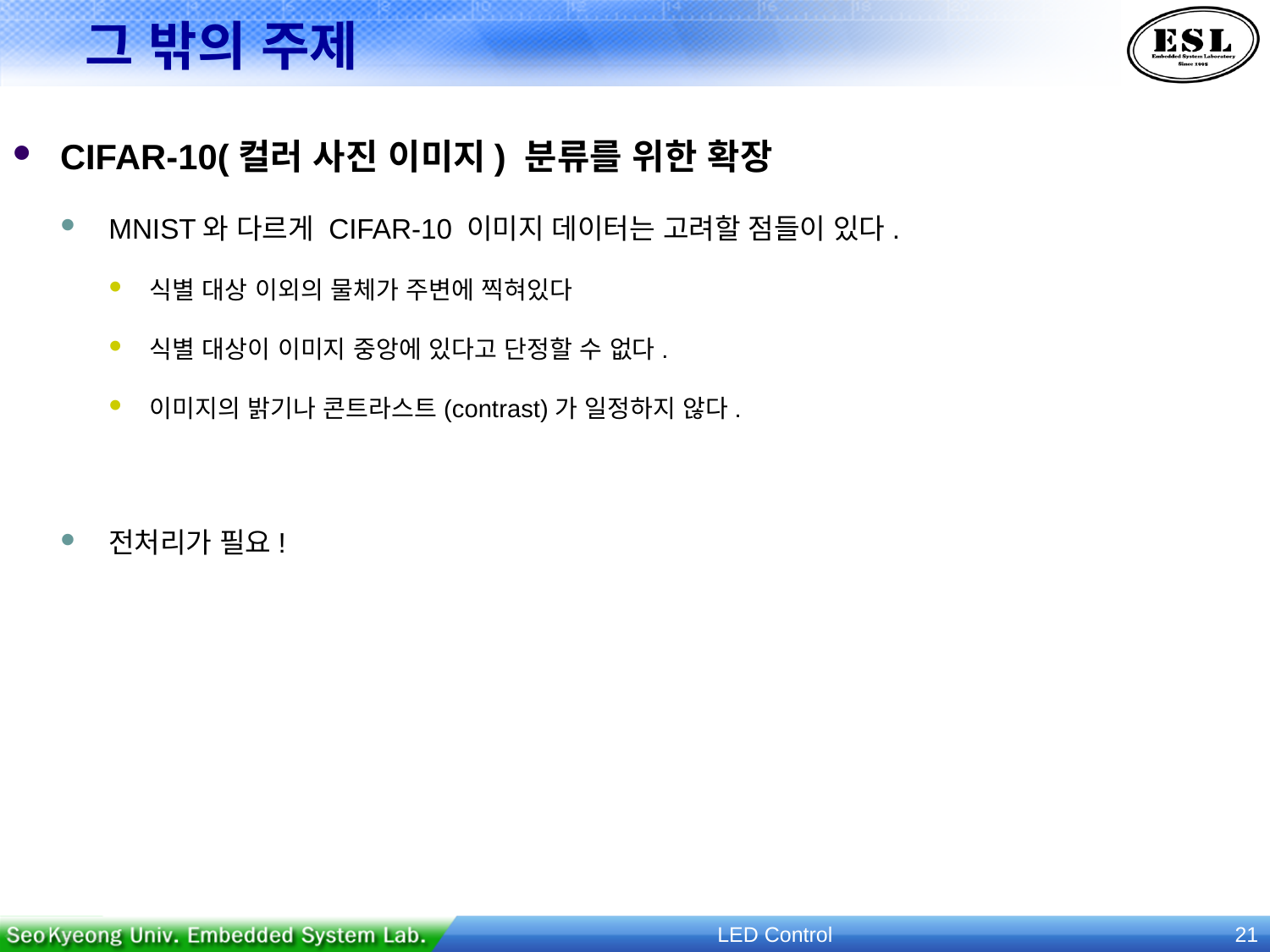

# 그 밖의 주제
CIFAR-10(컬러 사진 이미지) 분류를 위한 확장
MNIST와 다르게 CIFAR-10 이미지 데이터는 고려할 점들이 있다.
식별 대상 이외의 물체가 주변에 찍혀있다
식별 대상이 이미지 중앙에 있다고 단정할 수 없다.
이미지의 밝기나 콘트라스트(contrast)가 일정하지 않다.

전처리가 필요!

LED Control
21